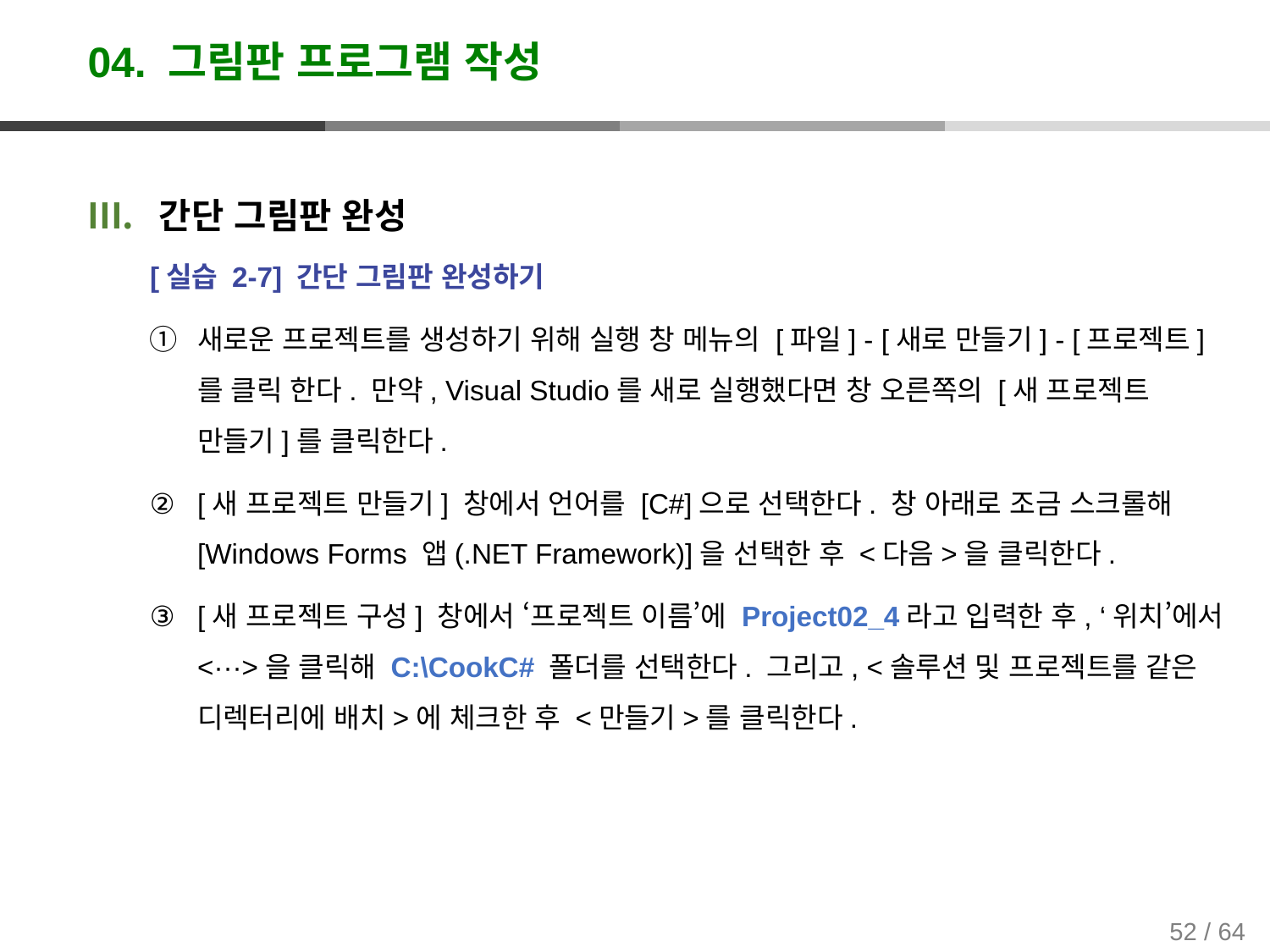

# 04. 그림판 프로그램 작성
간단 그림판 완성
[실습 2-7] 간단 그림판 완성하기
새로운 프로젝트를 생성하기 위해 실행 창 메뉴의 [파일] - [새로 만들기] - [프로젝트]를 클릭 한다. 만약, Visual Studio를 새로 실행했다면 창 오른쪽의 [새 프로젝트 만들기]를 클릭한다.
[새 프로젝트 만들기] 창에서 언어를 [C#]으로 선택한다. 창 아래로 조금 스크롤해 [Windows Forms 앱(.NET Framework)]을 선택한 후 <다음>을 클릭한다.
[새 프로젝트 구성] 창에서 ‘프로젝트 이름’에 Project02_4라고 입력한 후, ‘위치’에서 <···>을 클릭해 C:\CookC# 폴더를 선택한다. 그리고, <솔루션 및 프로젝트를 같은 디렉터리에 배치>에 체크한 후 <만들기>를 클릭한다.